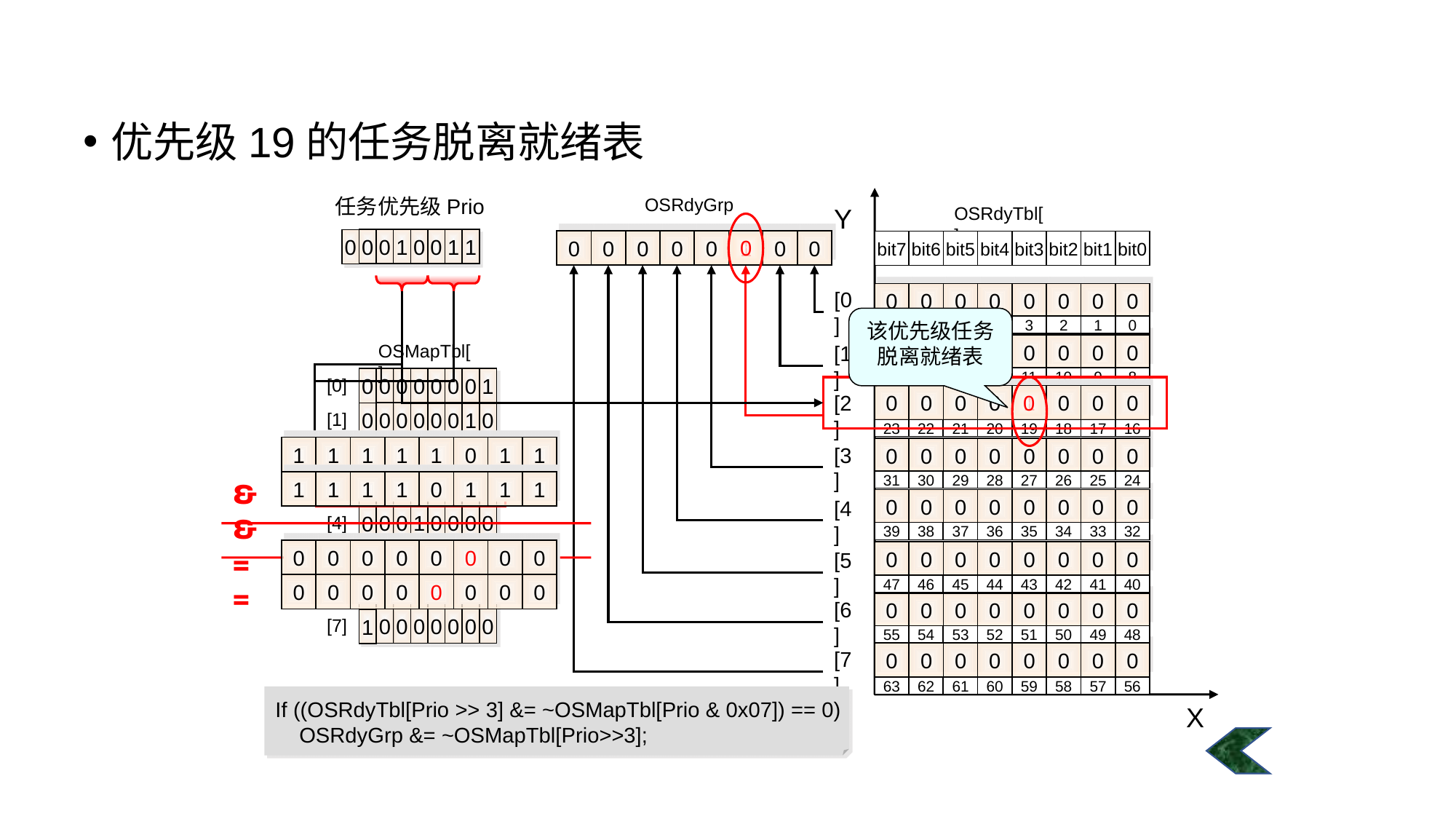

优先级19的任务脱离就绪表
OSRdyGrp
0
0
0
0
0
1
0
0

Y
OSRdyTbl[ ]
bit7
bit6
bit5
bit4
bit3
bit2
bit1
bit0
[0]
0
0
0
0
0
0
0
0
7
6
5
4
3
2
1
0
[1]
0
0
0
0
0
0
0
0
15
14
13
12
11
10
9
8
[2]
0
0
0
0
1
0
0
0
23
22
21
20
19
18
17
16
[3]
0
0
0
0
0
0
0
0
31
30
29
28
27
26
25
24
[4]
0
0
0
0
0
0
0
0
39
38
37
36
35
34
33
32
[5]
0
0
0
0
0
0
0
0
47
46
45
44
43
42
41
40
[6]
0
0
0
0
0
0
0
0
55
54
53
52
51
50
49
48
[7]
0
0
0
0
0
0
0
0
63
62
61
60
59
58
57
56

X
任务优先级Prio
0
0
1
0
0
1
1
0

0
0
0
0
0
1
0
0
0

该优先级任务脱离就绪表
OSMapTbl[ ]
[0]
0
0
0
0
0
0
1
0
0
0
0
0
0
1
0
0
0
0
0
0
1
0
0
0
0
0
0
1
0
0
0
0
0
0
1
0
0
0
0
0
0
1
0
0
0
0
0
0
1
0
0
0
0
0
0
0
0
0
0
0
0
0
0
1
[1]
[2]
[3]
[4]
[5]
[6]
[7]

0
0
0
0
1
0
0
0
0

1
1
1
1
1
0
1
1

1
1
1
1
0
1
1
1
&
&

0
0
0
0
0
0
0
0
=

0
0
0
0
0
0
0
0
=

If ((OSRdyTbl[Prio >> 3] &= ~OSMapTbl[Prio & 0x07]) == 0)
    OSRdyGrp &= ~OSMapTbl[Prio>>3];